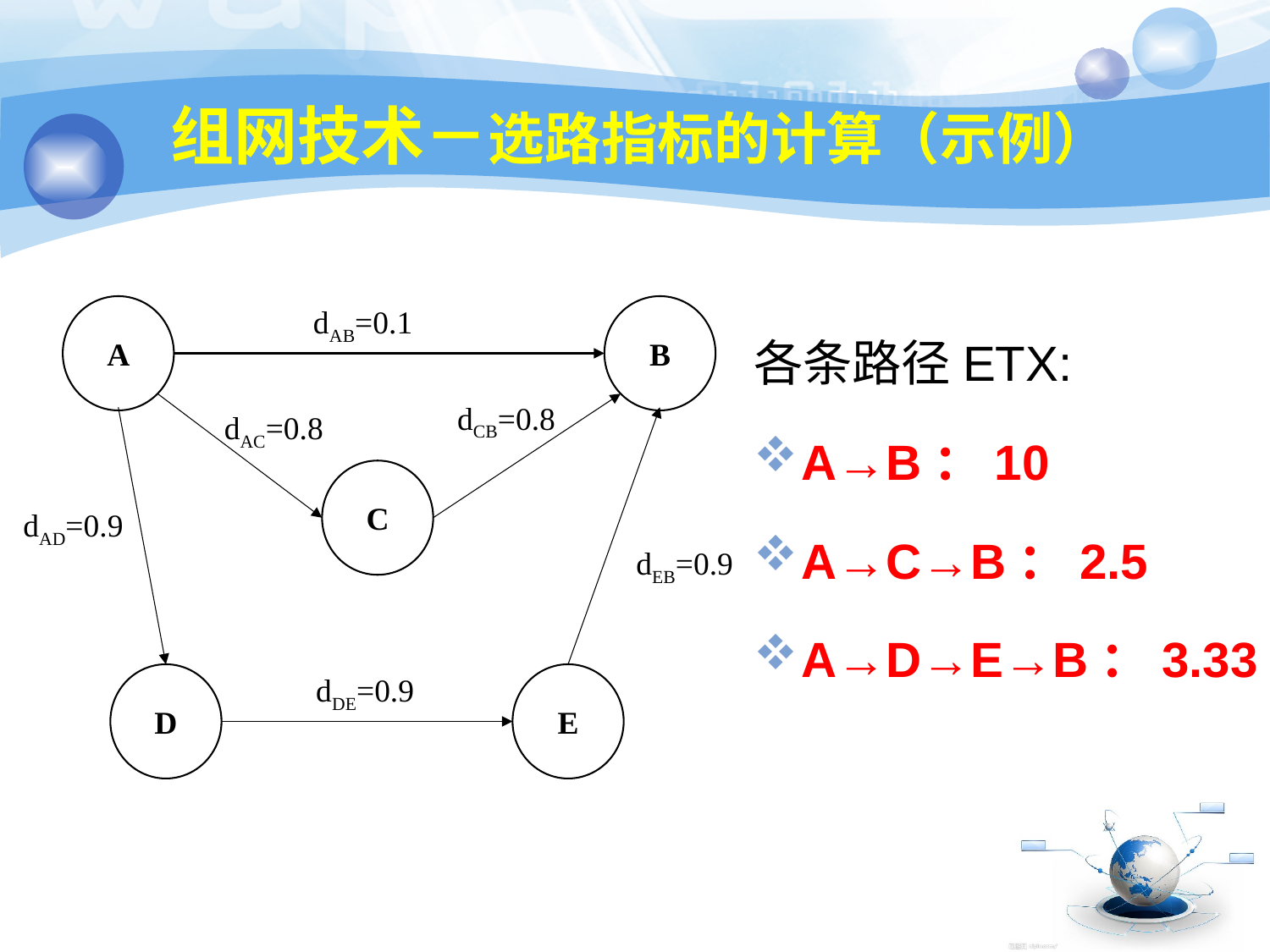

# 组网技术－选路指标的计算（示例）
A
dAB=0.1
B
dCB=0.8
dAC=0.8
C
dAD=0.9
dEB=0.9
D
dDE=0.9
E
各条路径ETX:
A→B：10
A→C→B：2.5
A→D→E→B：3.33